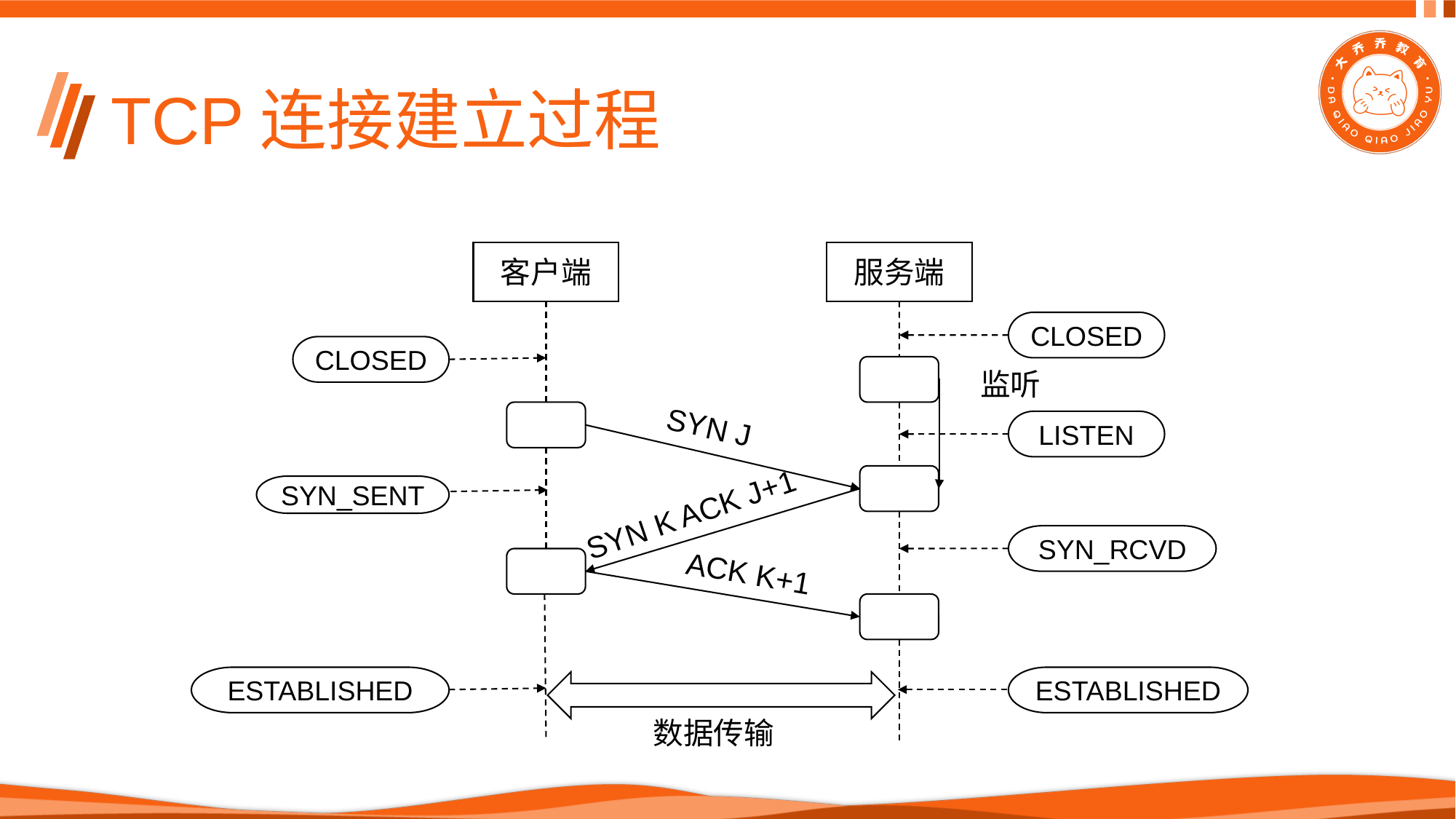

# TCP连接建立过程
客户端
服务端
CLOSED
CLOSED

监听

SYN J
LISTEN

SYN_SENT
SYN K ACK J+1
SYN_RCVD

ACK K+1

ESTABLISHED
ESTABLISHED

数据传输